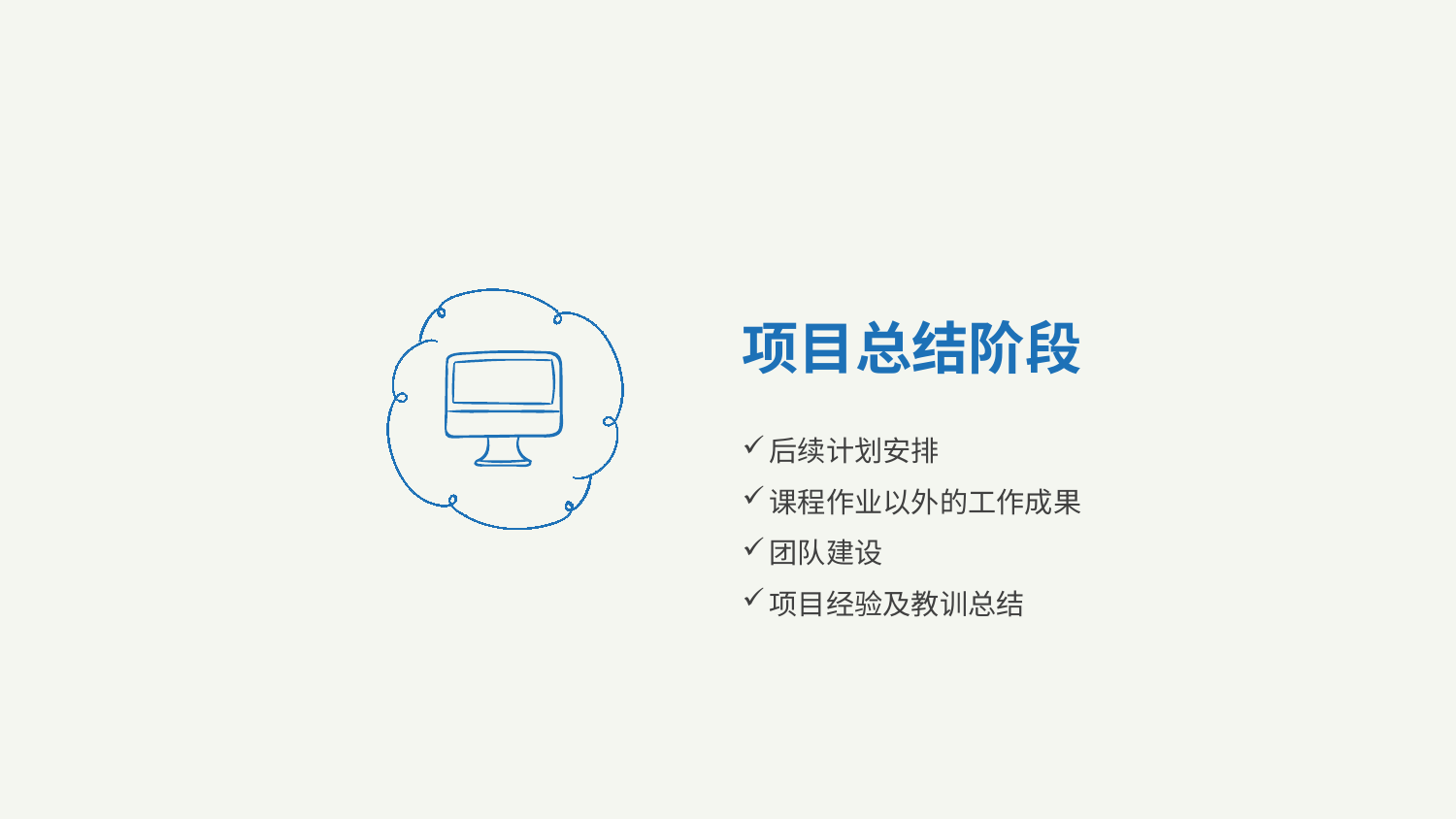

项目总结阶段

后续计划安排
课程作业以外的工作成果
团队建设
项目经验及教训总结